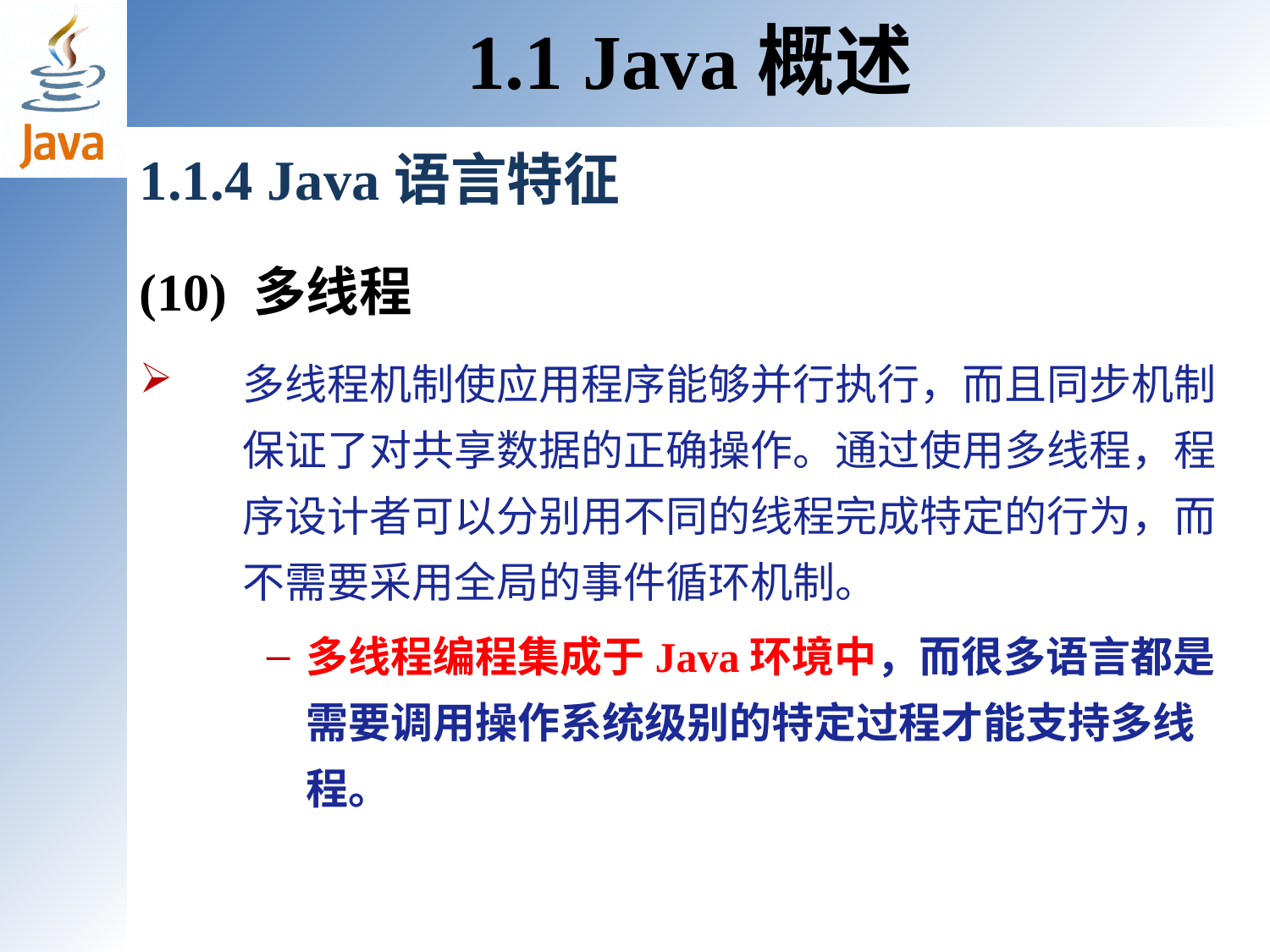

1.1 Java概述

1.1.4 Java语言特征
(10) 多线程
多线程机制使应用程序能够并行执行，而且同步机制保证了对共享数据的正确操作。通过使用多线程，程序设计者可以分别用不同的线程完成特定的行为，而不需要采用全局的事件循环机制。
多线程编程集成于Java环境中，而很多语言都是需要调用操作系统级别的特定过程才能支持多线程。

39